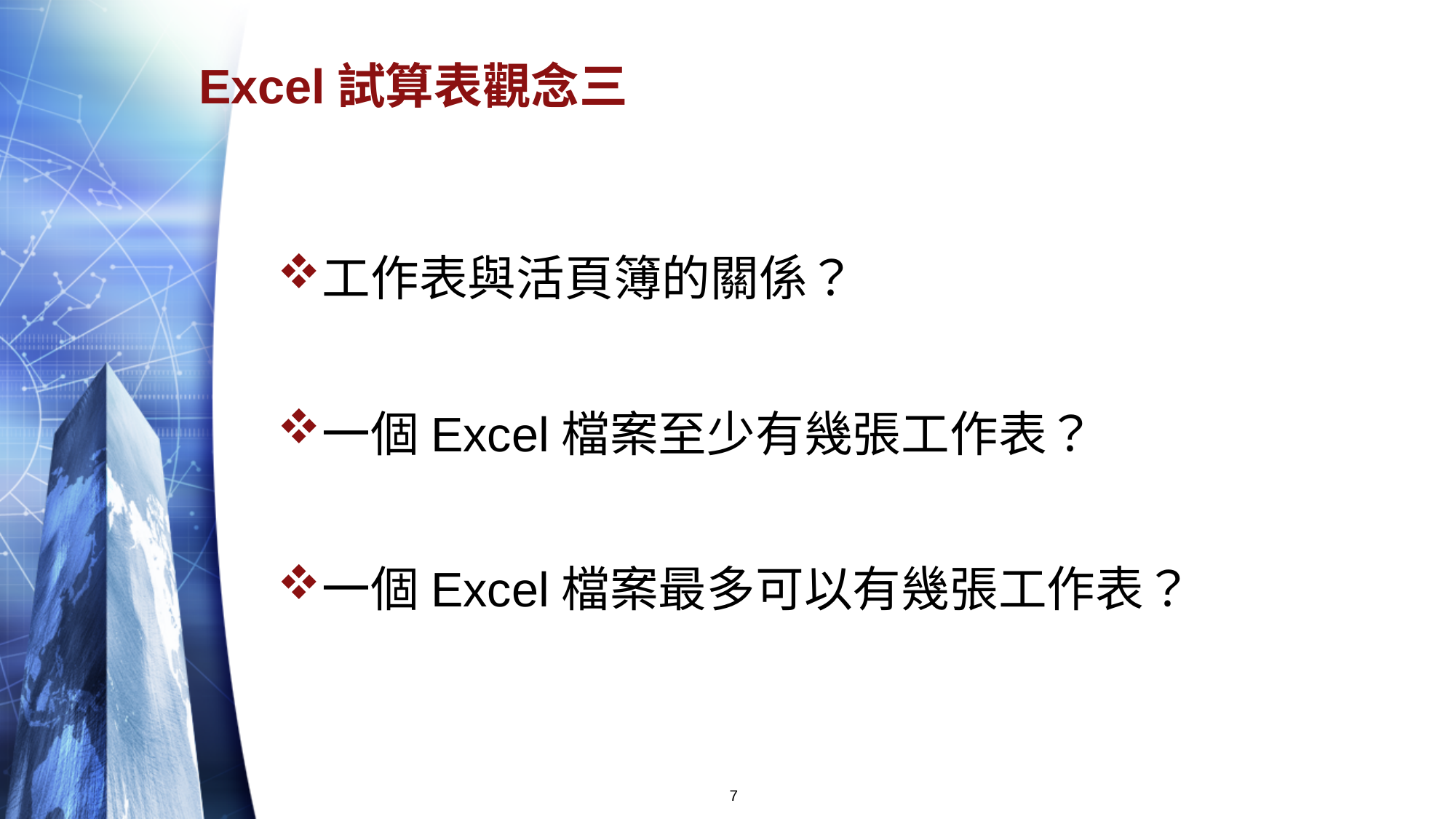

# Excel試算表觀念三
工作表與活頁簿的關係？
一個Excel檔案至少有幾張工作表？
一個Excel檔案最多可以有幾張工作表？
7